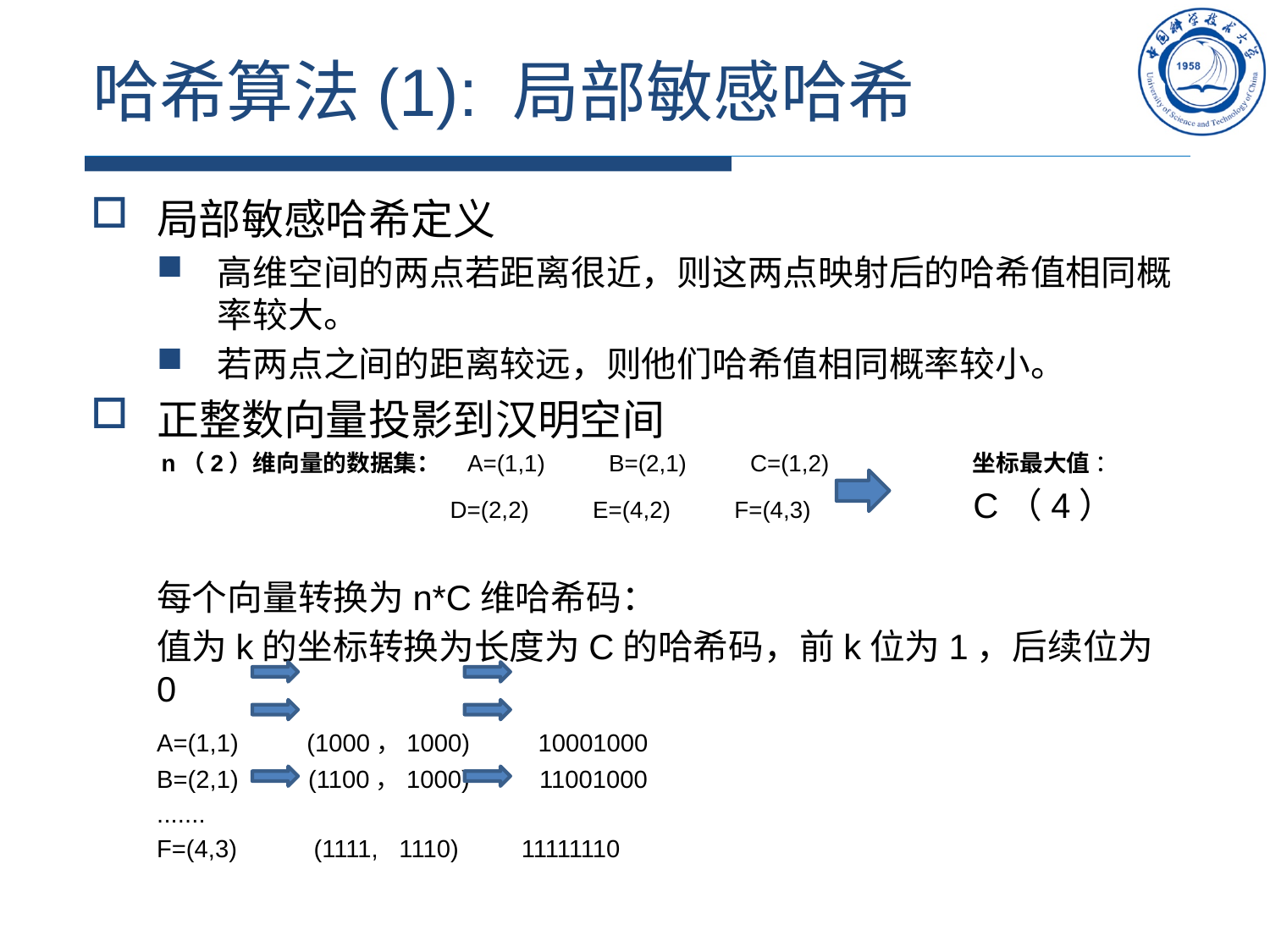

# 哈希算法(1): 局部敏感哈希
局部敏感哈希定义
高维空间的两点若距离很近，则这两点映射后的哈希值相同概率较大。
若两点之间的距离较远，则他们哈希值相同概率较小。
正整数向量投影到汉明空间
 n（2）维向量的数据集：    A=(1,1)　　 B=(2,1)　　 C=(1,2)                     坐标最大值 ：
                                             D=(2,2)　　 E=(4,2)　　 F=(4,3)                 C（4）
每个向量转换为n*C维哈希码：
值为k的坐标转换为长度为C的哈希码，前k位为1，后续位为0
A=(1,1)       (1000，1000)       10001000
B=(2,1)          (1100，1000)          11001000
.......
F=(4,3)           (1111,   1110)         11111110